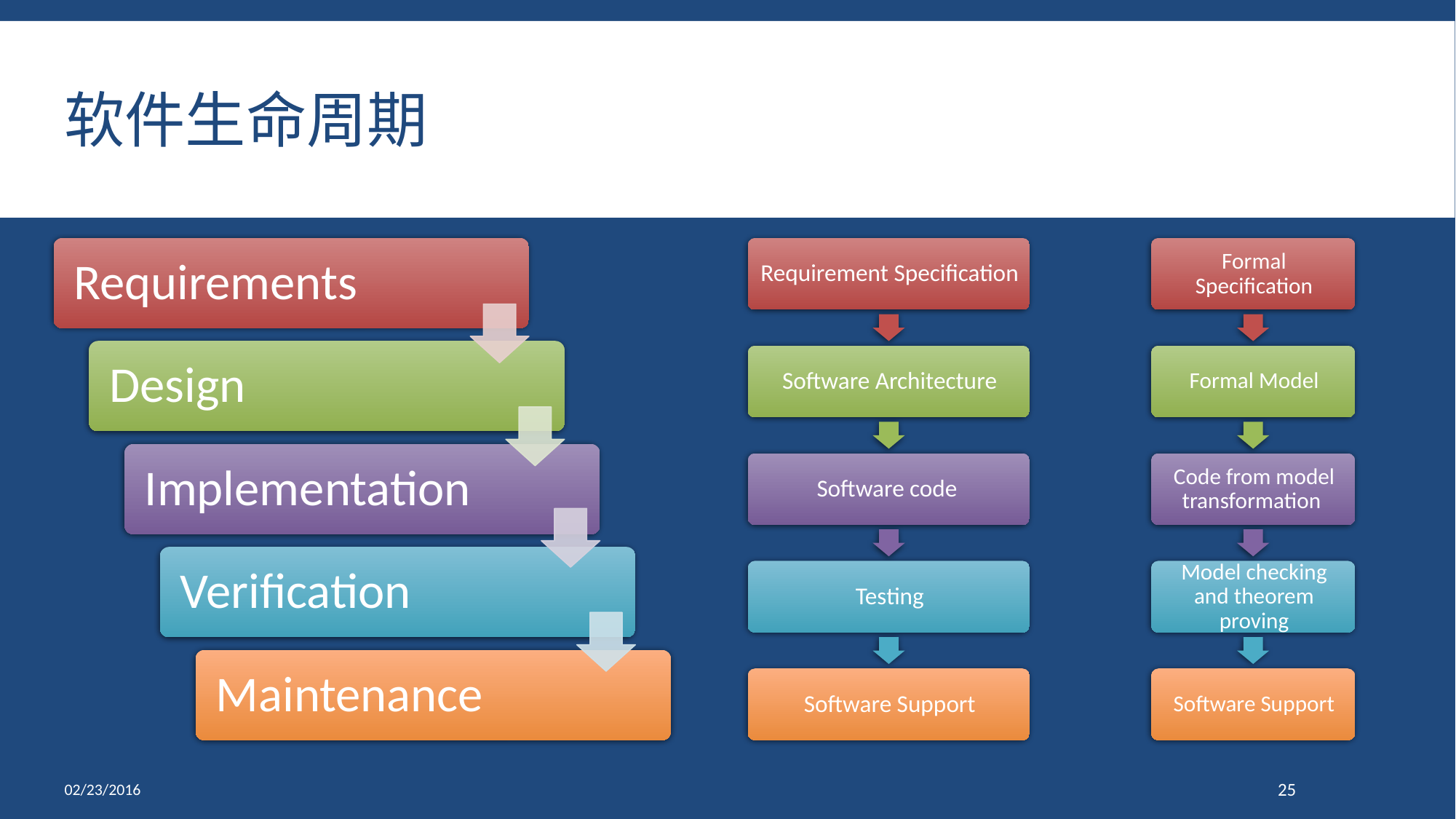

# 软件生命周期
Requirement Specification

Software Architecture

Software code

Testing

Software Support
Formal Specification

Formal Model

Code from model transformation

Model checking and theorem proving

Software Support
Requirements
Design
Implementation
Verification
Maintenance

02/23/2016
25